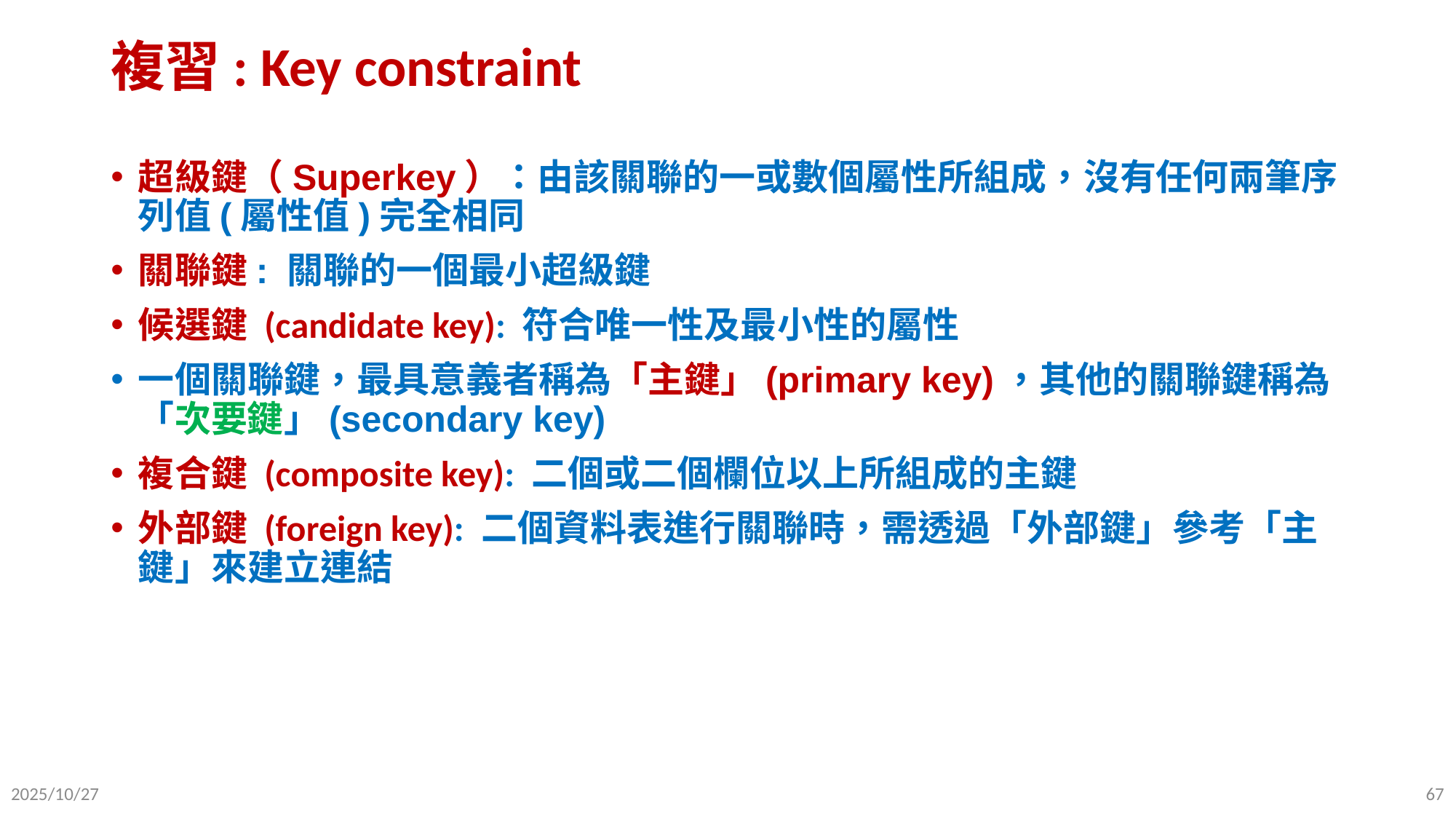

# 複習: Key constraint
超級鍵（Superkey）：由該關聯的一或數個屬性所組成，沒有任何兩筆序列值(屬性值)完全相同
關聯鍵: 關聯的一個最小超級鍵
候選鍵 (candidate key): 符合唯一性及最小性的屬性
一個關聯鍵，最具意義者稱為「主鍵」(primary key)，其他的關聯鍵稱為「次要鍵」(secondary key)
複合鍵 (composite key): 二個或二個欄位以上所組成的主鍵
外部鍵 (foreign key): 二個資料表進行關聯時，需透過「外部鍵」參考「主鍵」來建立連結

67
2025/10/27